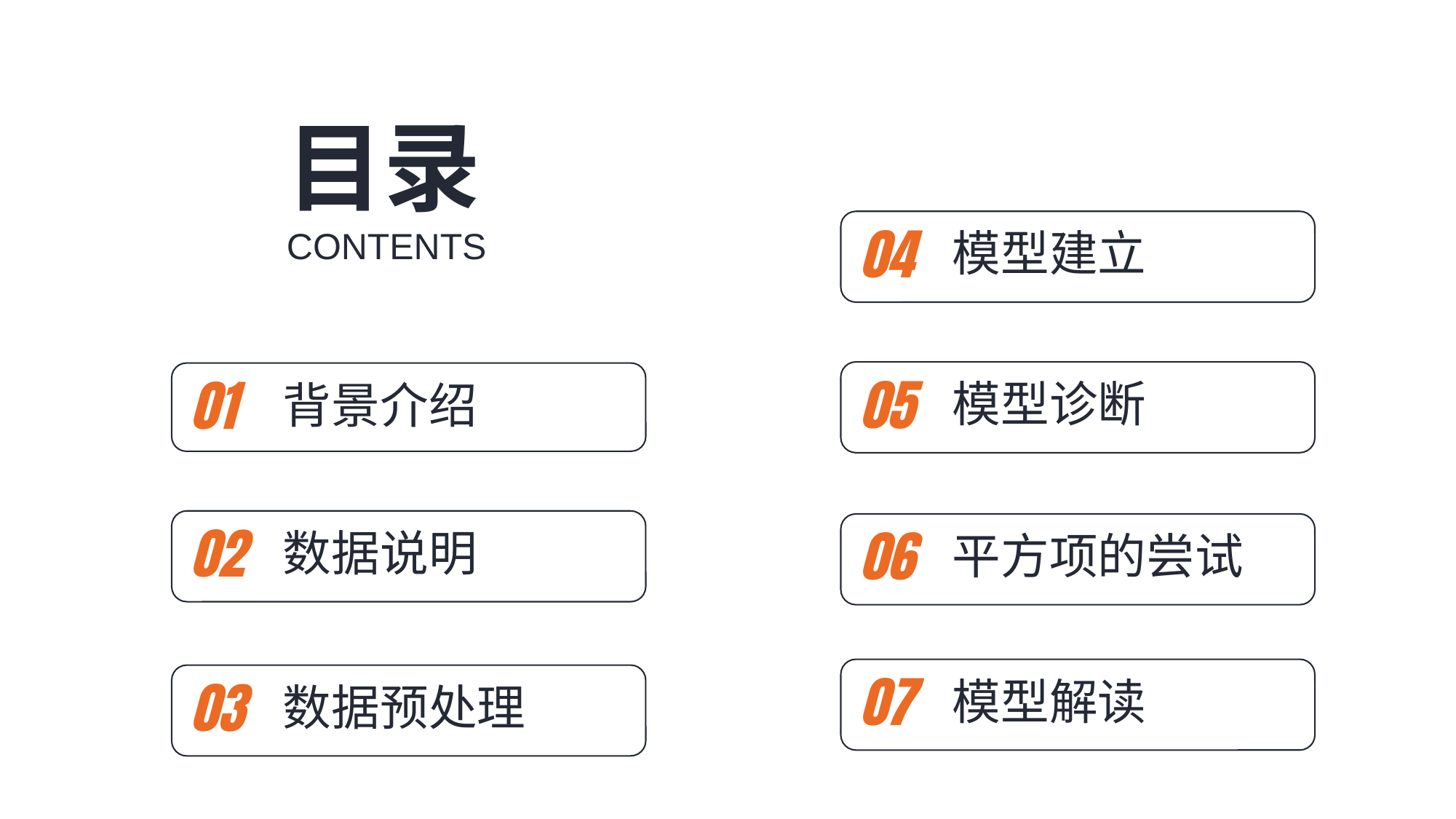

目录
CONTENTS

04
模型建立

05
模型诊断

01
背景介绍

02
数据说明

06
平方项的尝试

07
模型解读

03
数据预处理